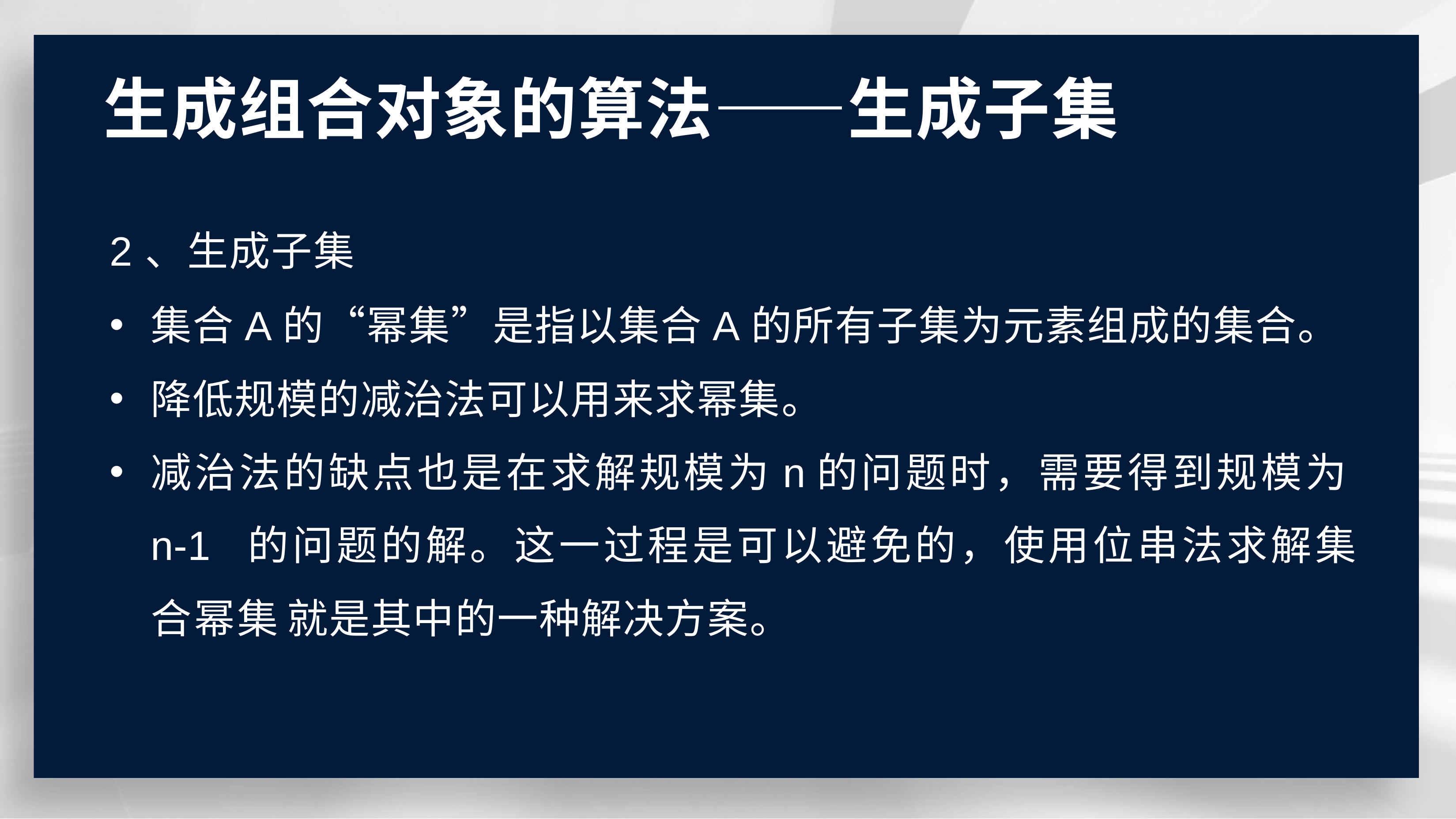

# 生成组合对象的算法——生成子集
2、生成子集
集合A的“幂集”是指以集合A的所有子集为元素组成的集合。
降低规模的减治法可以用来求幂集。
减治法的缺点也是在求解规模为n的问题时，需要得到规模为n-1  的问题的解。这一过程是可以避免的，使用位串法求解集合幂集 就是其中的一种解决方案。